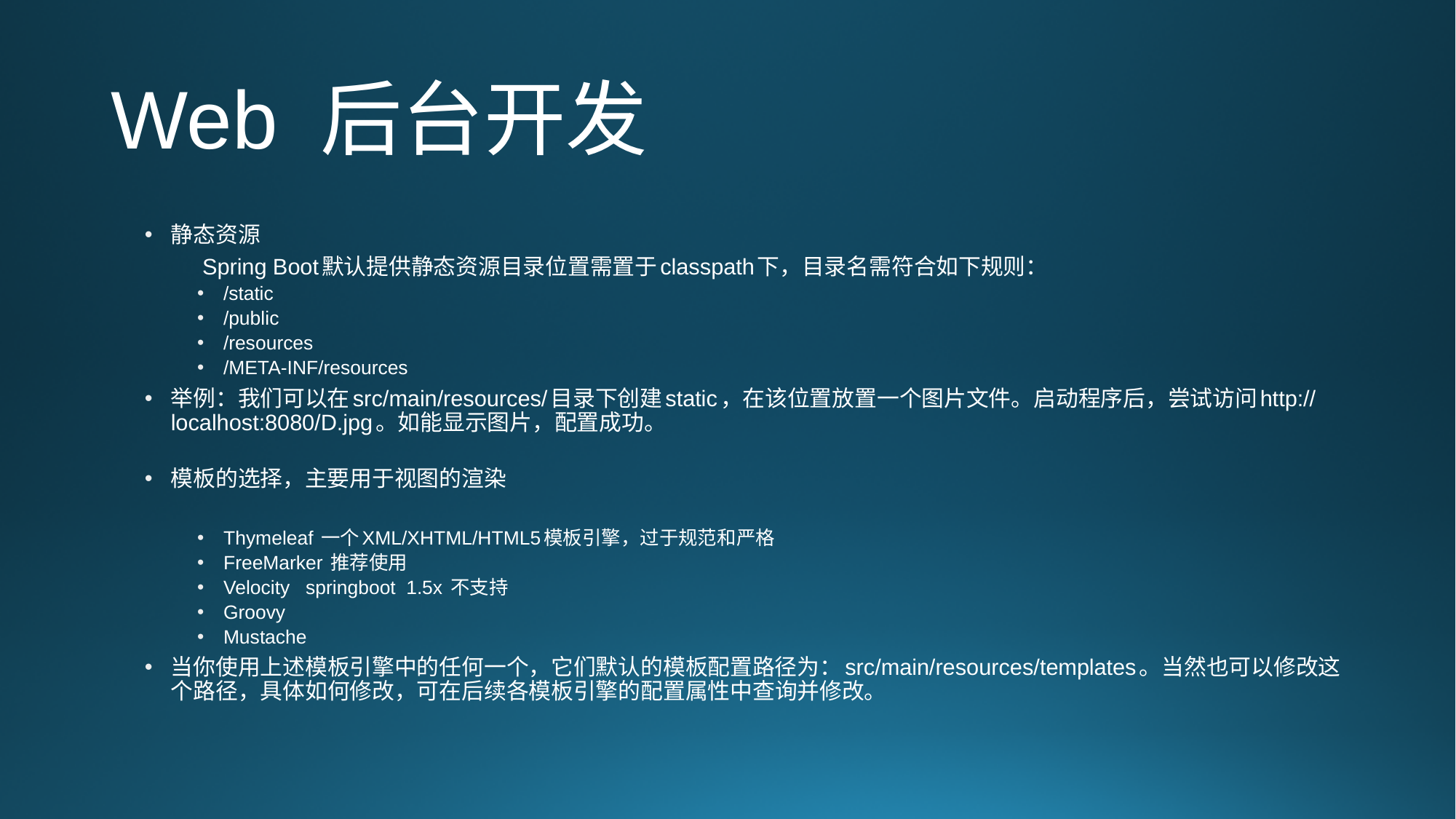

# Web 后台开发
静态资源
	Spring Boot默认提供静态资源目录位置需置于classpath下，目录名需符合如下规则：
/static
/public
/resources
/META-INF/resources
举例：我们可以在src/main/resources/目录下创建static，在该位置放置一个图片文件。启动程序后，尝试访问http://localhost:8080/D.jpg。如能显示图片，配置成功。
模板的选择，主要用于视图的渲染

Thymeleaf 一个XML/XHTML/HTML5模板引擎，过于规范和严格
FreeMarker 推荐使用
Velocity   springboot  1.5x 不支持
Groovy
Mustache
当你使用上述模板引擎中的任何一个，它们默认的模板配置路径为：src/main/resources/templates。当然也可以修改这个路径，具体如何修改，可在后续各模板引擎的配置属性中查询并修改。